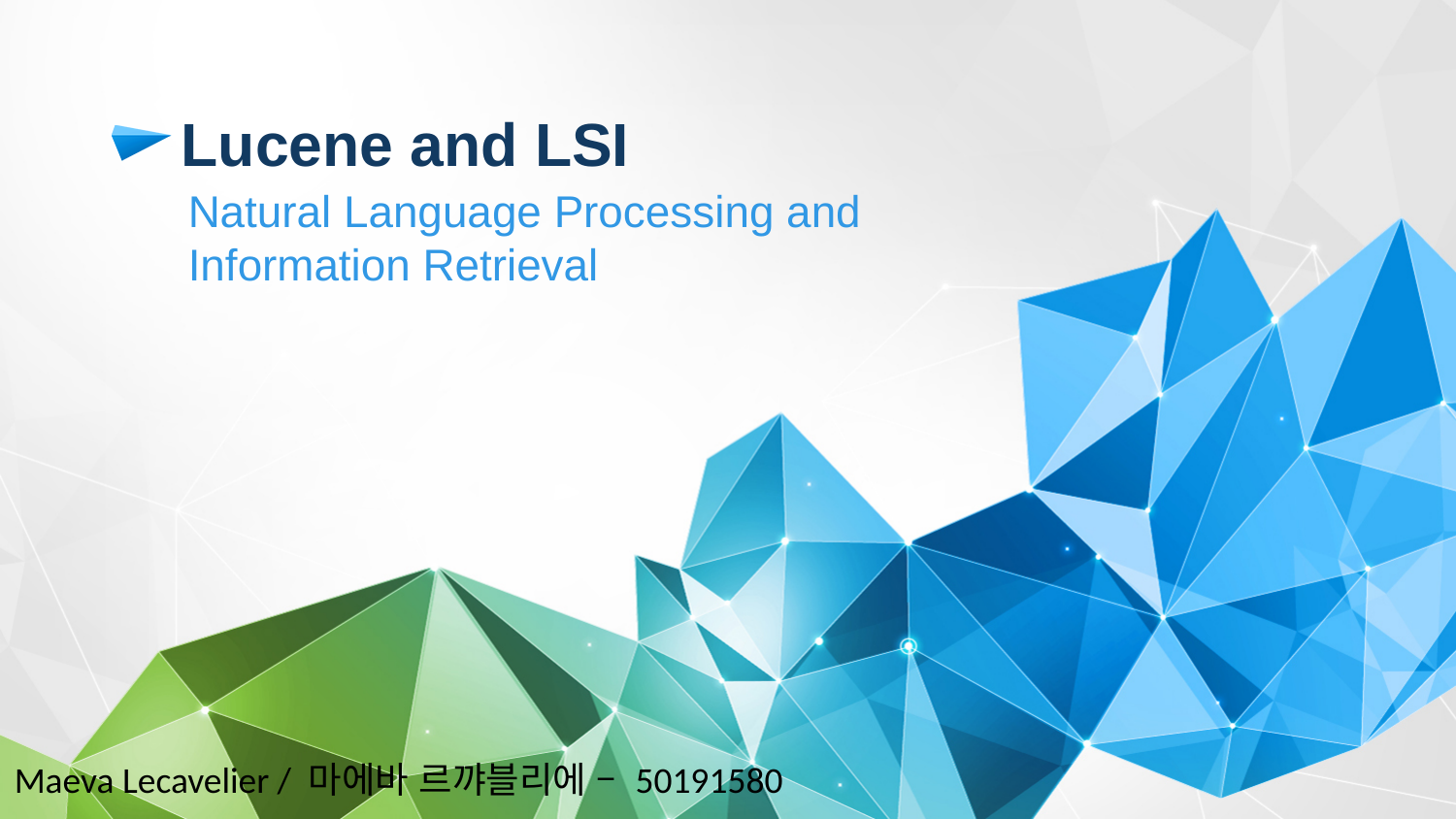

# Lucene and LSI
Natural Language Processing and Information Retrieval
Maeva Lecavelier / 마에바 르꺄블리에 – 50191580